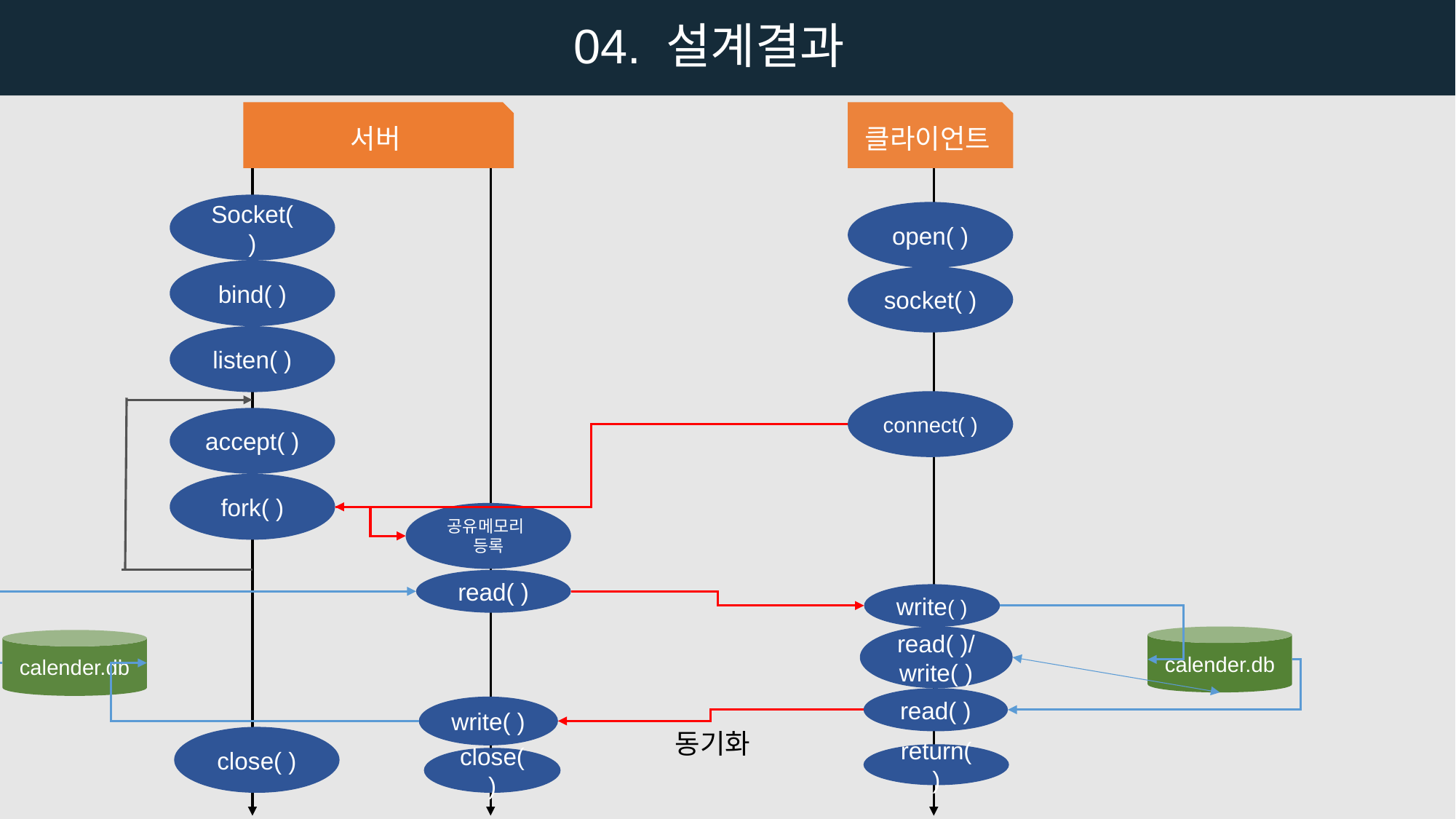

04. 설계결과
서버
클라이언트
Socket( )
open( )
bind( )
socket( )
listen( )
connect( )
accept( )
fork( )
공유메모리
등록
read( )
write( )
read( )/write( )
calender.db
calender.db
read( )
write( )
동기화
close( )
return( )
close( )